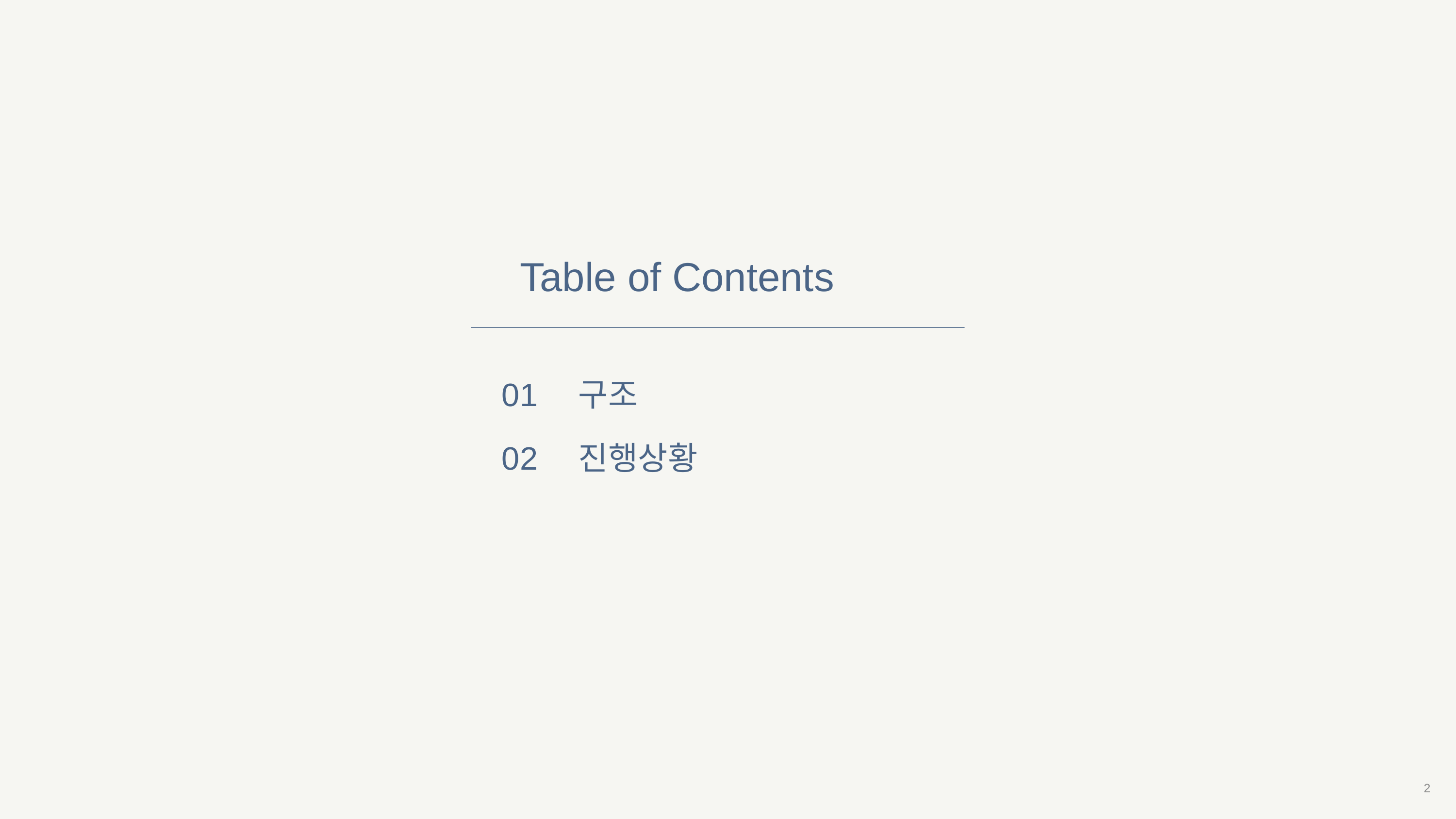

Table of Contents

01
02
구조
진행상황
2